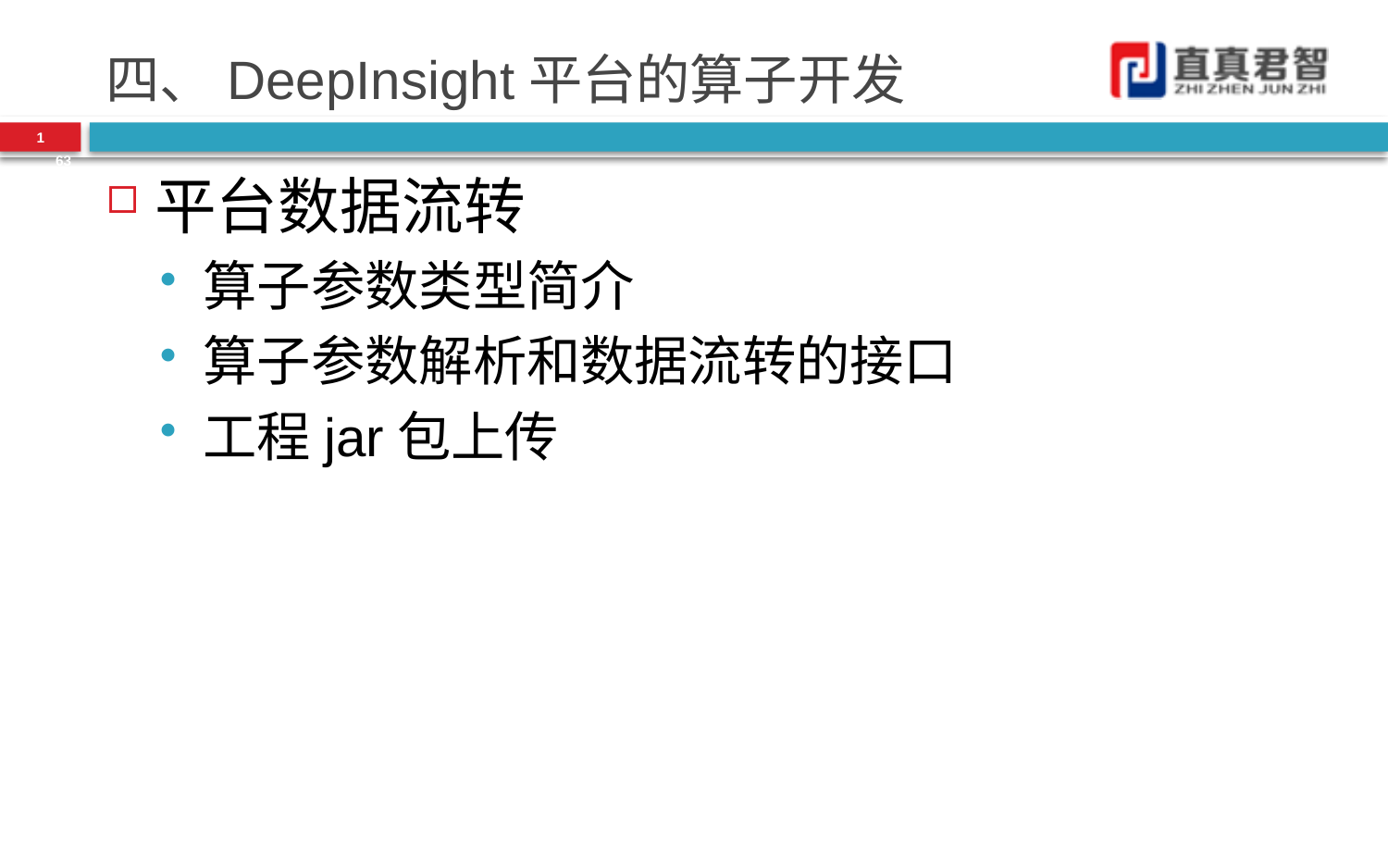

# 四、DeepInsight平台的算子开发
1
63
平台数据流转
算子参数类型简介
算子参数解析和数据流转的接口
工程jar包上传